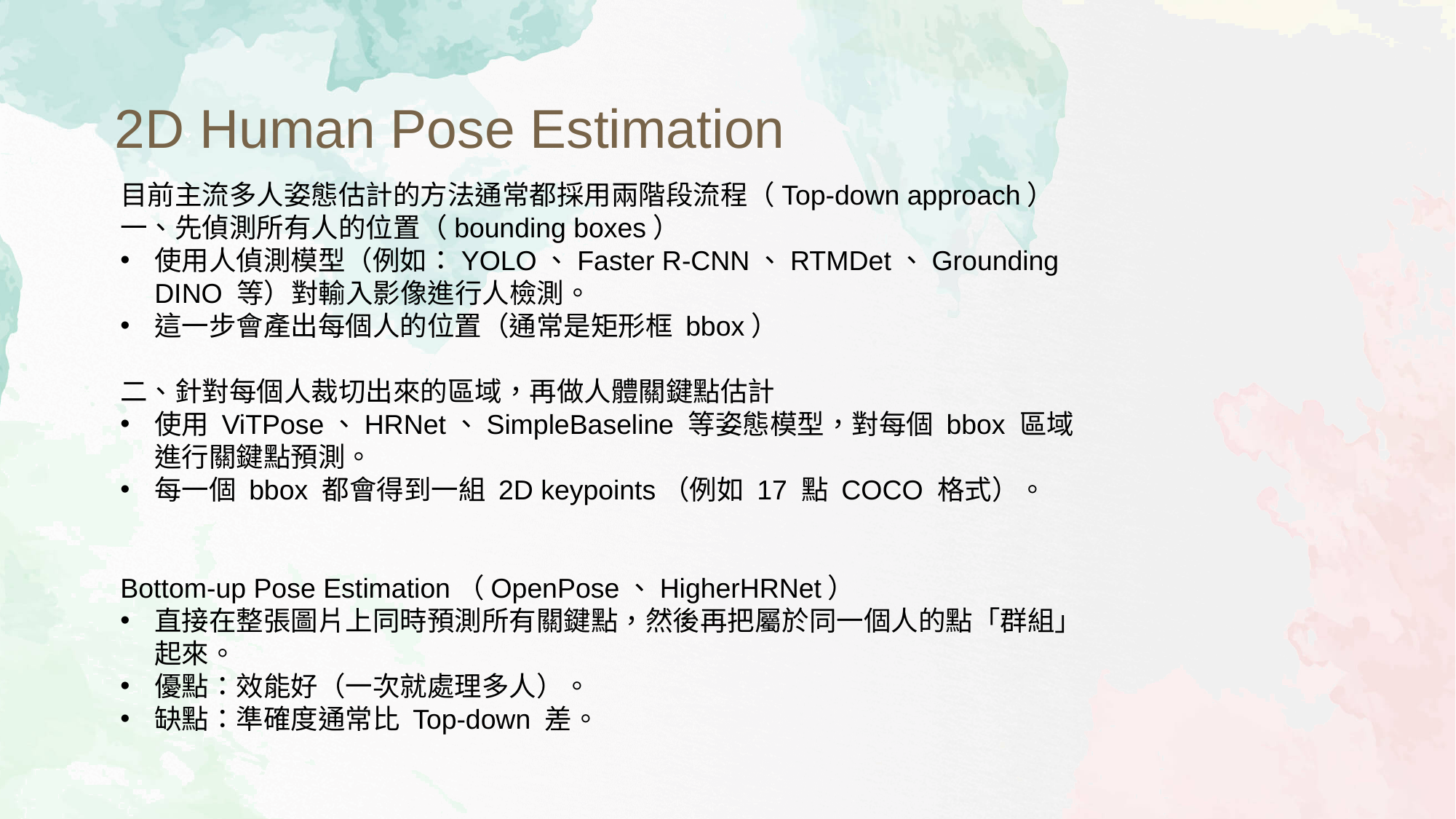

2D Human Pose Estimation
目前主流多人姿態估計的方法通常都採用兩階段流程（Top-down approach）
一、先偵測所有人的位置（bounding boxes）
使用人偵測模型（例如：YOLO、Faster R-CNN、RTMDet、Grounding DINO 等）對輸入影像進行人檢測。
這一步會產出每個人的位置（通常是矩形框 bbox）

二、針對每個人裁切出來的區域，再做人體關鍵點估計
使用 ViTPose、HRNet、SimpleBaseline 等姿態模型，對每個 bbox 區域進行關鍵點預測。
每一個 bbox 都會得到一組 2D keypoints（例如 17 點 COCO 格式）。

Bottom-up Pose Estimation（OpenPose、HigherHRNet）
直接在整張圖片上同時預測所有關鍵點，然後再把屬於同一個人的點「群組」起來。
優點：效能好（一次就處理多人）。
缺點：準確度通常比 Top-down 差。